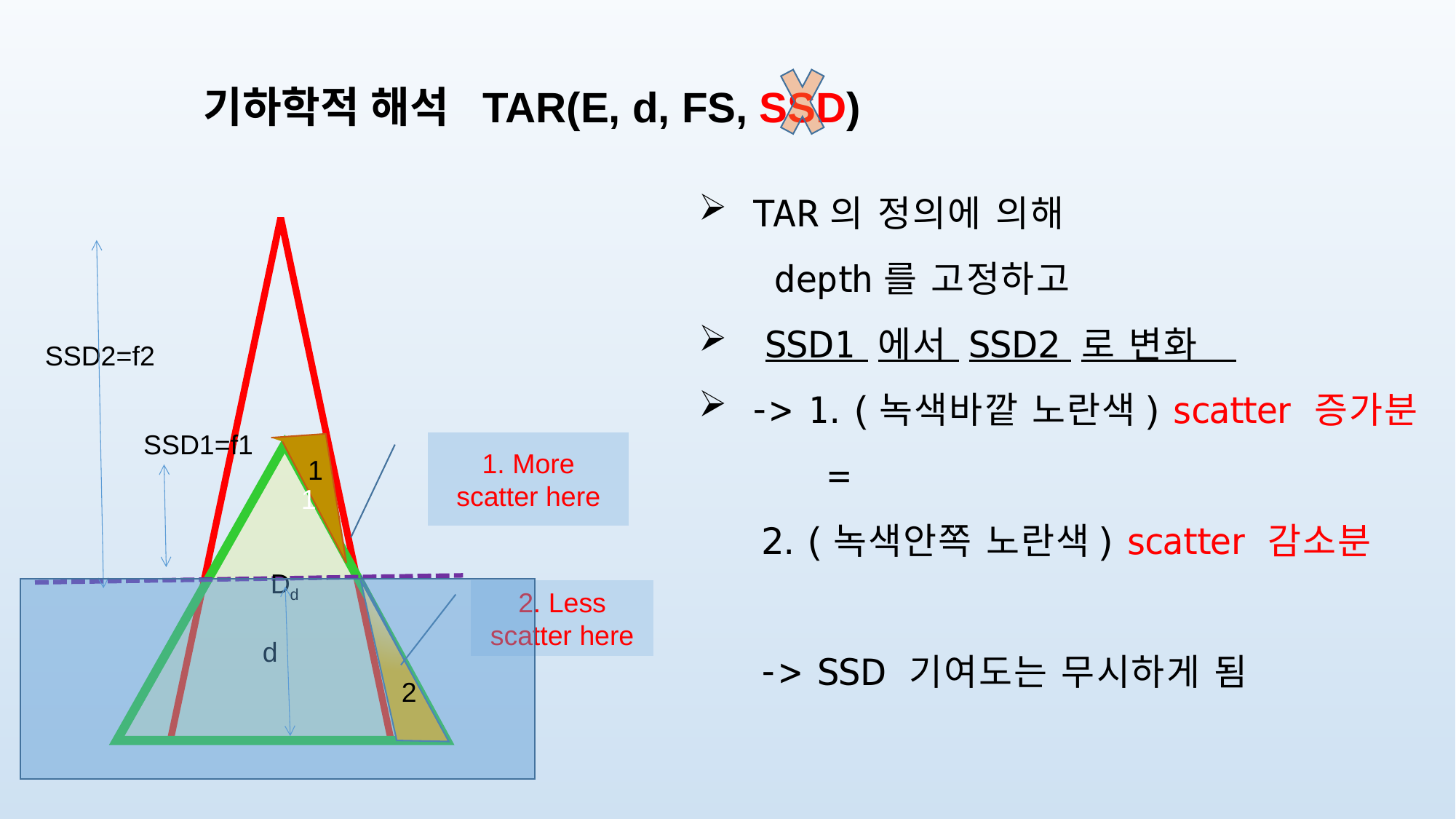

기하학적 해석  TAR(E, d, FS, SSD)
TAR의 정의에 의해
      depth를 고정하고
 SSD1 에서 SSD2 로 변화
-> 1. (녹색바깥 노란색) scatter 증가분
          =
     2. (녹색안쪽 노란색) scatter 감소분

     -> SSD 기여도는 무시하게 됨

1. More scatter here
1

Dd

2. Less scatter here
d
SSD1=f1
SSD2=f2
1

2